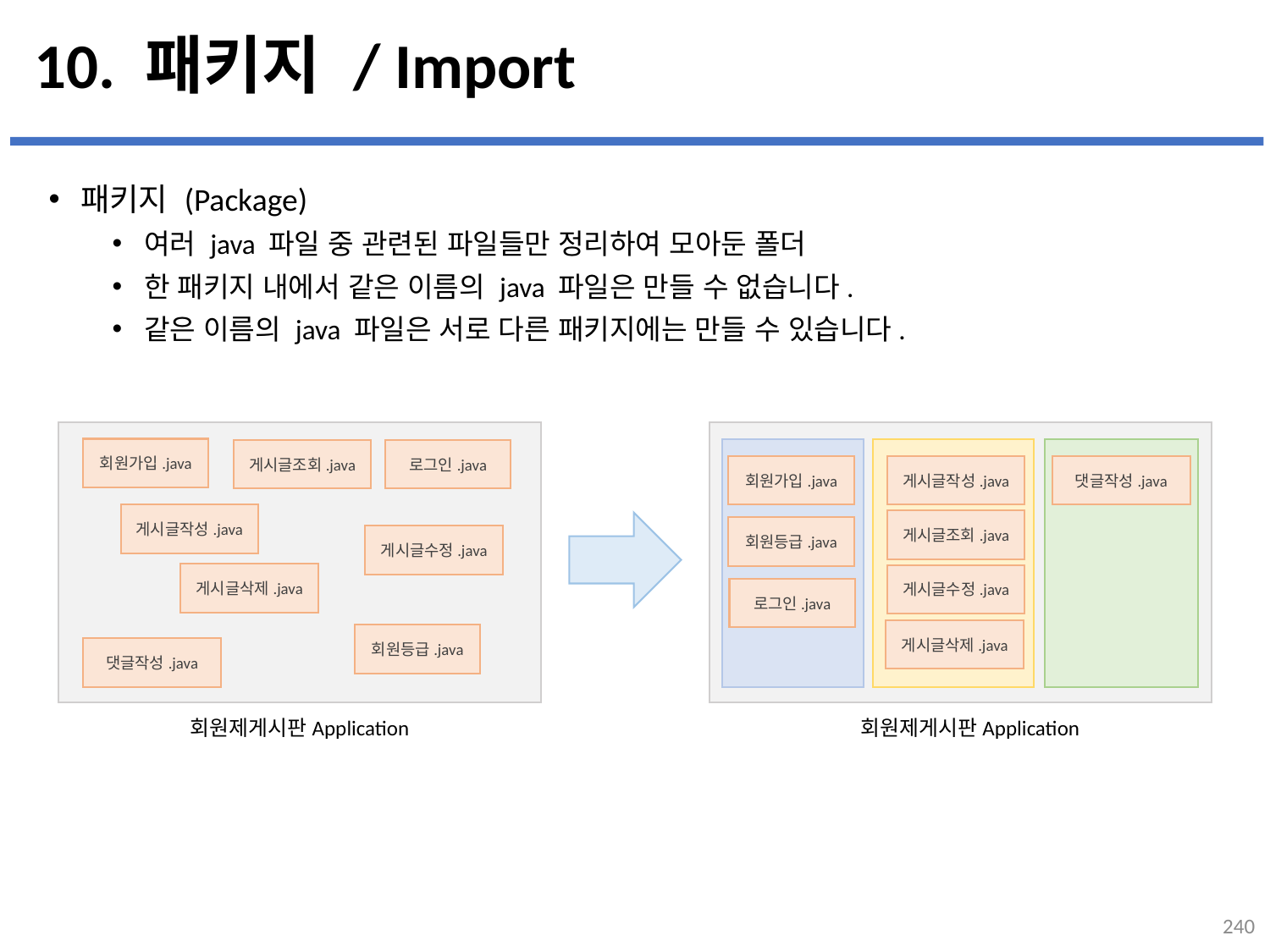

# 10. 패키지 / Import
패키지 (Package)
여러 java 파일 중 관련된 파일들만 정리하여 모아둔 폴더
한 패키지 내에서 같은 이름의 java 파일은 만들 수 없습니다.
같은 이름의 java 파일은 서로 다른 패키지에는 만들 수 있습니다.

...

설명

회원가입.java
게시글조회.java
로그인.java
게시글작성.java
게시글수정.java
게시글삭제.java
회원등급.java
댓글작성.java
회원제게시판Application

게시글작성.java
댓글작성.java
회원가입.java
게시글조회.java
회원등급.java
게시글수정.java
로그인.java
게시글삭제.java
회원제게시판Application

240